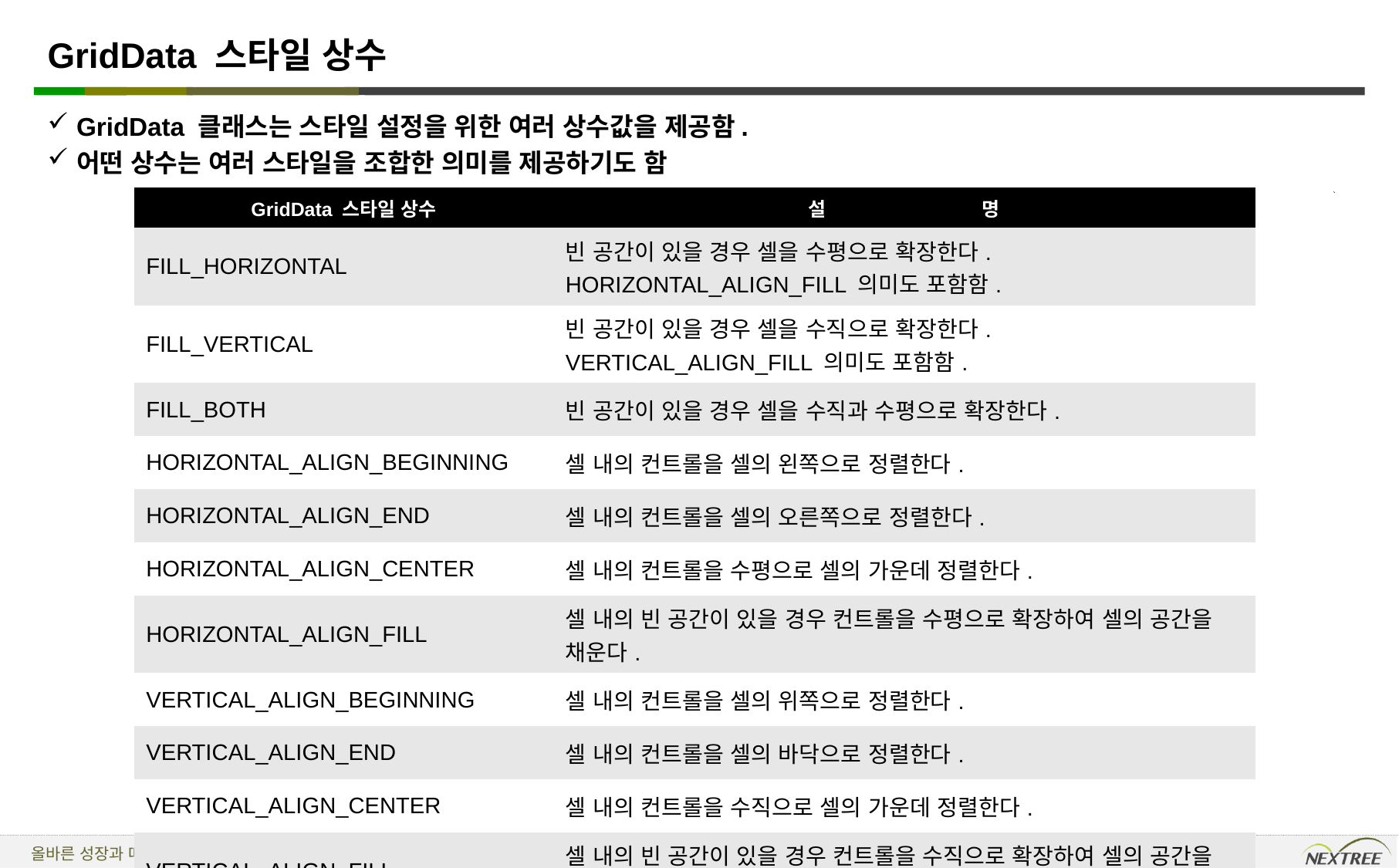

# GridData 스타일 상수
GridData 클래스는 스타일 설정을 위한 여러 상수값을 제공함.
어떤 상수는 여러 스타일을 조합한 의미를 제공하기도 함
| GridData 스타일 상수 | 설 명 |
| --- | --- |
| FILL\_HORIZONTAL | 빈 공간이 있을 경우 셀을 수평으로 확장한다. HORIZONTAL\_ALIGN\_FILL 의미도 포함함. |
| FILL\_VERTICAL | 빈 공간이 있을 경우 셀을 수직으로 확장한다. VERTICAL\_ALIGN\_FILL 의미도 포함함. |
| FILL\_BOTH | 빈 공간이 있을 경우 셀을 수직과 수평으로 확장한다. |
| HORIZONTAL\_ALIGN\_BEGINNING | 셀 내의 컨트롤을 셀의 왼쪽으로 정렬한다. |
| HORIZONTAL\_ALIGN\_END | 셀 내의 컨트롤을 셀의 오른쪽으로 정렬한다. |
| HORIZONTAL\_ALIGN\_CENTER | 셀 내의 컨트롤을 수평으로 셀의 가운데 정렬한다. |
| HORIZONTAL\_ALIGN\_FILL | 셀 내의 빈 공간이 있을 경우 컨트롤을 수평으로 확장하여 셀의 공간을 채운다. |
| VERTICAL\_ALIGN\_BEGINNING | 셀 내의 컨트롤을 셀의 위쪽으로 정렬한다. |
| VERTICAL\_ALIGN\_END | 셀 내의 컨트롤을 셀의 바닥으로 정렬한다. |
| VERTICAL\_ALIGN\_CENTER | 셀 내의 컨트롤을 수직으로 셀의 가운데 정렬한다. |
| VERTICAL\_ALIGN\_FILL | 셀 내의 빈 공간이 있을 경우 컨트롤을 수직으로 확장하여 셀의 공간을 채운다. |